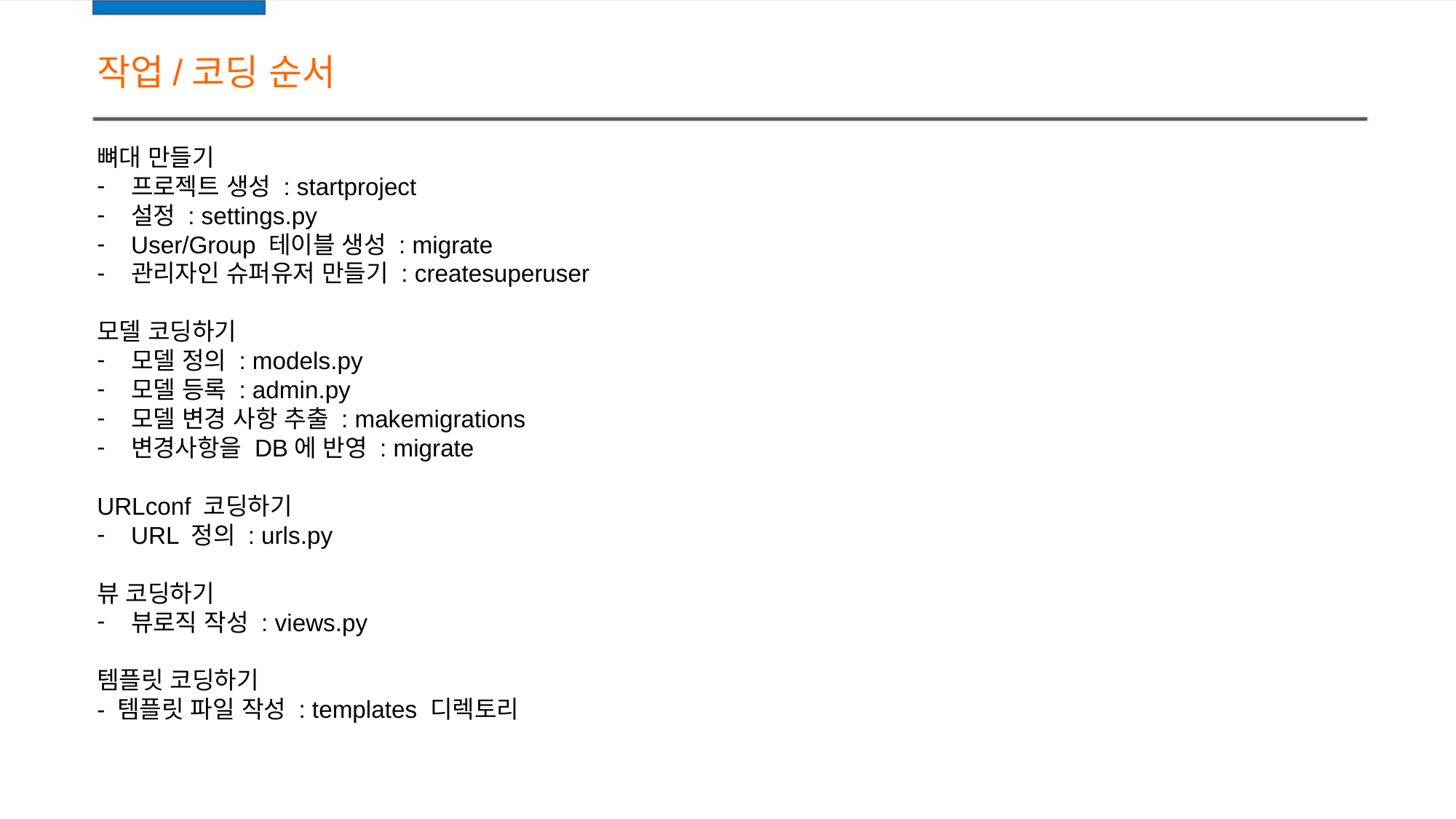

작업/코딩 순서
뼈대 만들기
프로젝트 생성 : startproject
설정 : settings.py
User/Group 테이블 생성 : migrate
관리자인 슈퍼유저 만들기 : createsuperuser

모델 코딩하기
모델 정의 : models.py
모델 등록 : admin.py
모델 변경 사항 추출 : makemigrations
변경사항을 DB에 반영 : migrate

URLconf 코딩하기
URL 정의 : urls.py

뷰 코딩하기
뷰로직 작성 : views.py

템플릿 코딩하기
- 템플릿 파일 작성 : templates 디렉토리